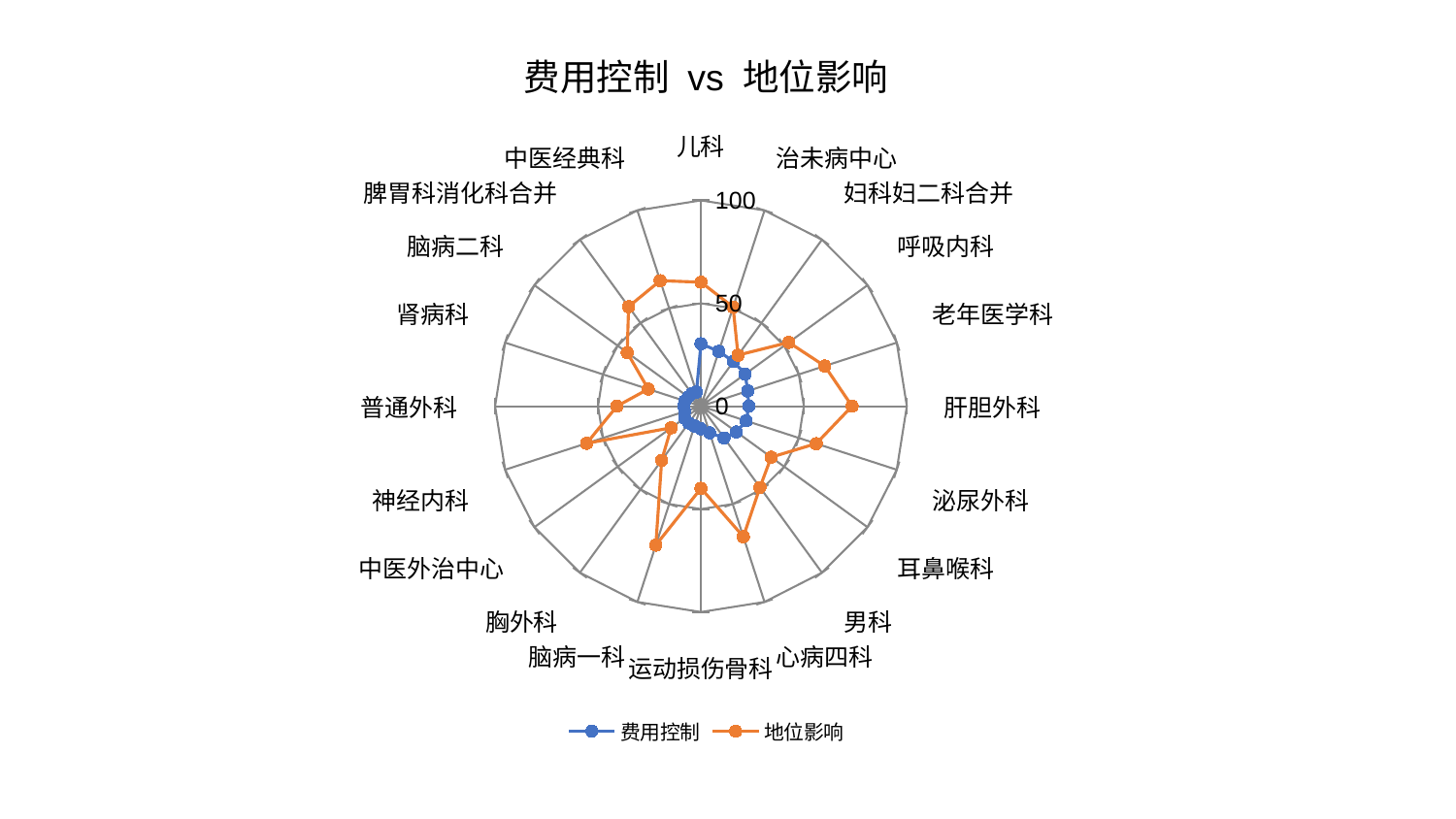

### Chart: 费用控制 vs 地位影响

| Category | 费用控制 | 地位影响 |
|---|---|---|
| 儿科 | 30.3543170759894 | 60.26070691678134 |
| 治未病中心 | 28.000756165466274 | 50.62872542377399 |
| 妇科妇二科合并 | 26.888383745007868 | 30.6687056288855 |
| 呼吸内科 | 26.537075529974324 | 52.73162972835481 |
| 老年医学科 | 23.89102295874879 | 63.242107114210626 |
| 肝胆外科 | 23.29896722562256 | 73.41075341236711 |
| 泌尿外科 | 23.093306108769408 | 58.88845661453541 |
| 耳鼻喉科 | 21.319550603347476 | 42.16749159225581 |
| 男科 | 19.09310957143805 | 48.77554366093198 |
| 心病四科 | 13.63963853756517 | 66.67875825180764 |
| 运动损伤骨科 | 10.99379344332718 | 39.918324320413085 |
| 脑病一科 | 10.122803096364105 | 70.99075482153381 |
| 胸外科 | 10.095965835198212 | 32.48420594915592 |
| 中医外治中心 | 9.786577052004692 | 17.885268012661168 |
| 神经内科 | 8.299896172247193 | 58.38262151015163 |
| 普通外科 | 8.290587531230042 | 40.799230657529336 |
| 肾病科 | 8.23864747717662 | 26.923742296750703 |
| 脑病二科 | 7.71459941612163 | 44.272604123813075 |
| 脾胃科消化科合并 | 7.554010461475136 | 59.79364982384747 |
| 中医经典科 | 7.196776788661434 | 64.10905188838431 |
72